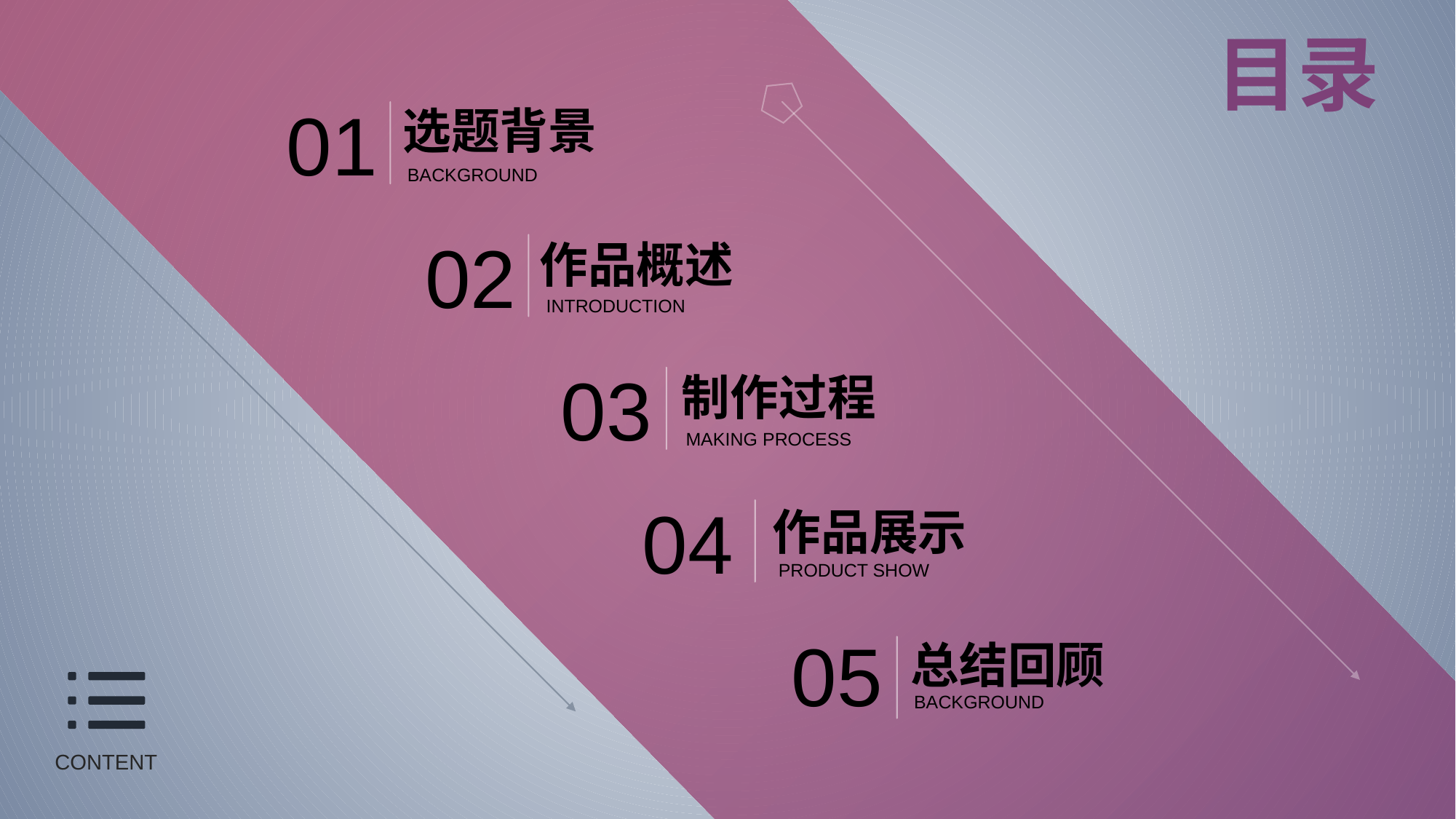

目录

01
选题背景
 BACKGROUND
02
作品概述
 INTRODUCTION
03
制作过程
 MAKING PROCESS
04
作品展示
 PRODUCT SHOW
05
总结回顾
BACKGROUND

CONTENT